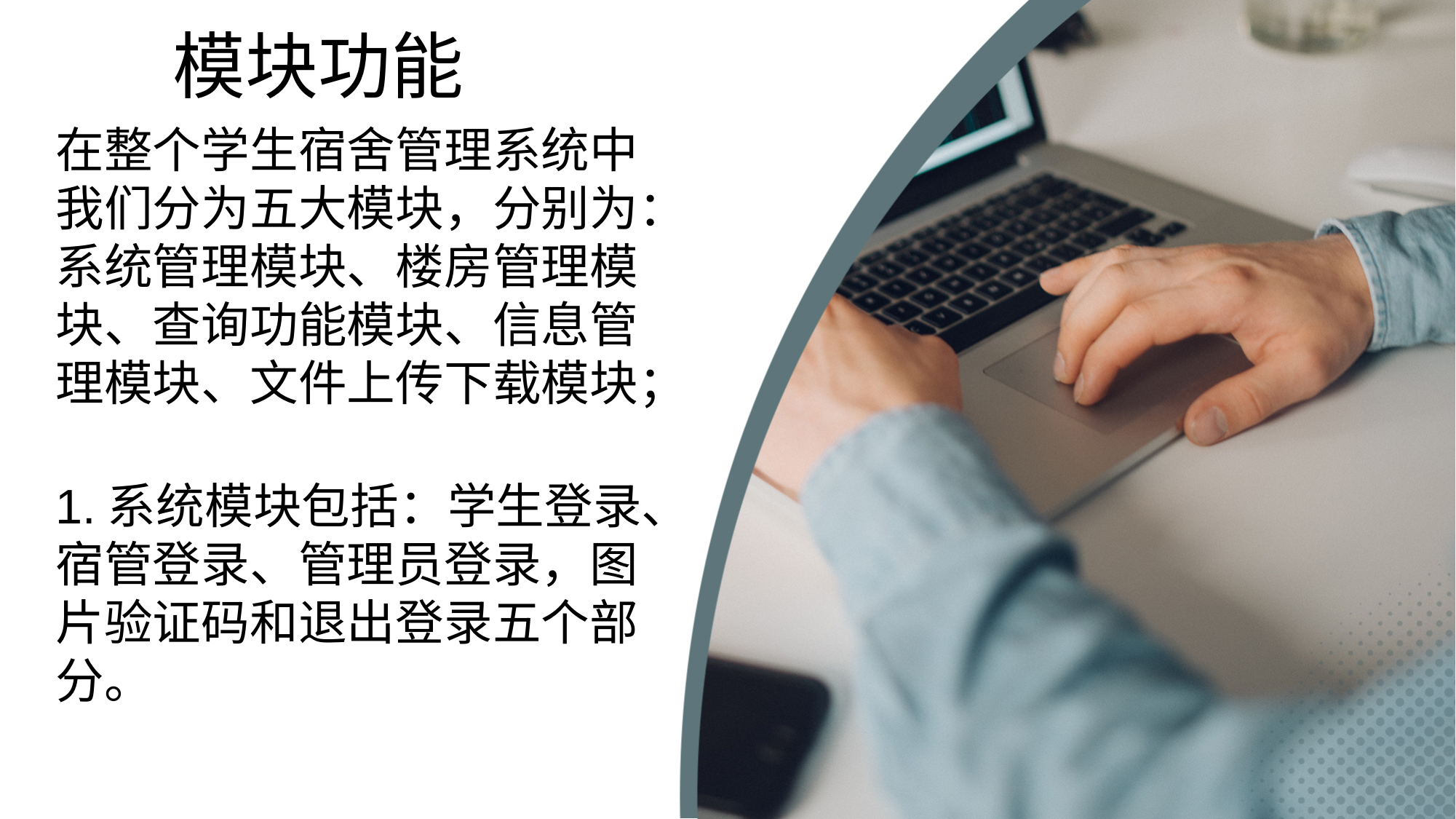

模块功能
在整个学生宿舍管理系统中我们分为五大模块，分别为：系统管理模块、楼房管理模块、查询功能模块、信息管理模块、文件上传下载模块；

1.系统模块包括：学生登录、宿管登录、管理员登录，图片验证码和退出登录五个部分。